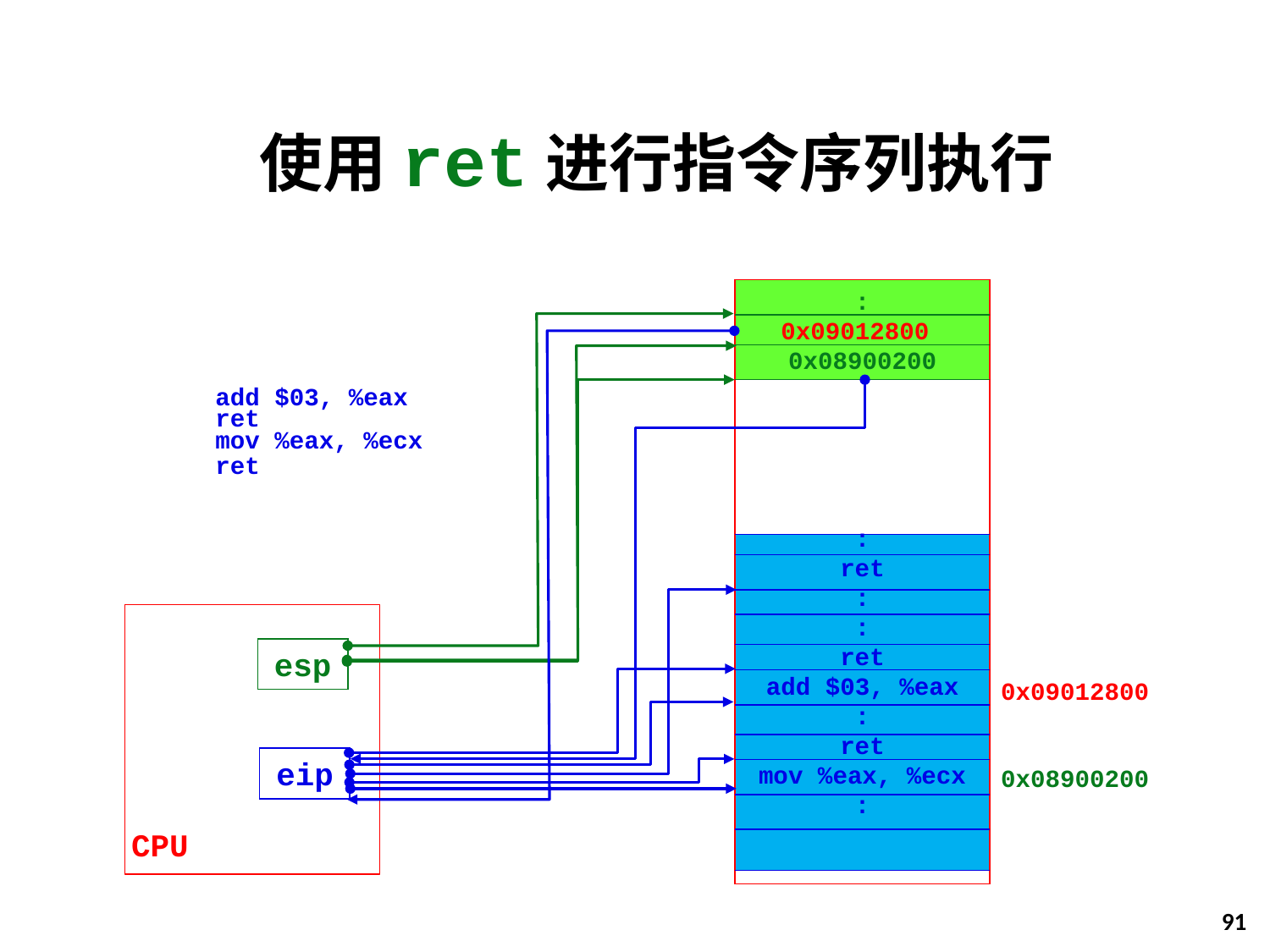

# 使用ret进行指令序列执行

:
0x09012800
0x08900200

:
ret
:
:
ret
add $03, %eax
:
ret
mov %eax, %ecx
:

add $03, %eax

ret
mov %eax, %ecx
ret

esp

0x09012800

eip
0x08900200

CPU
91